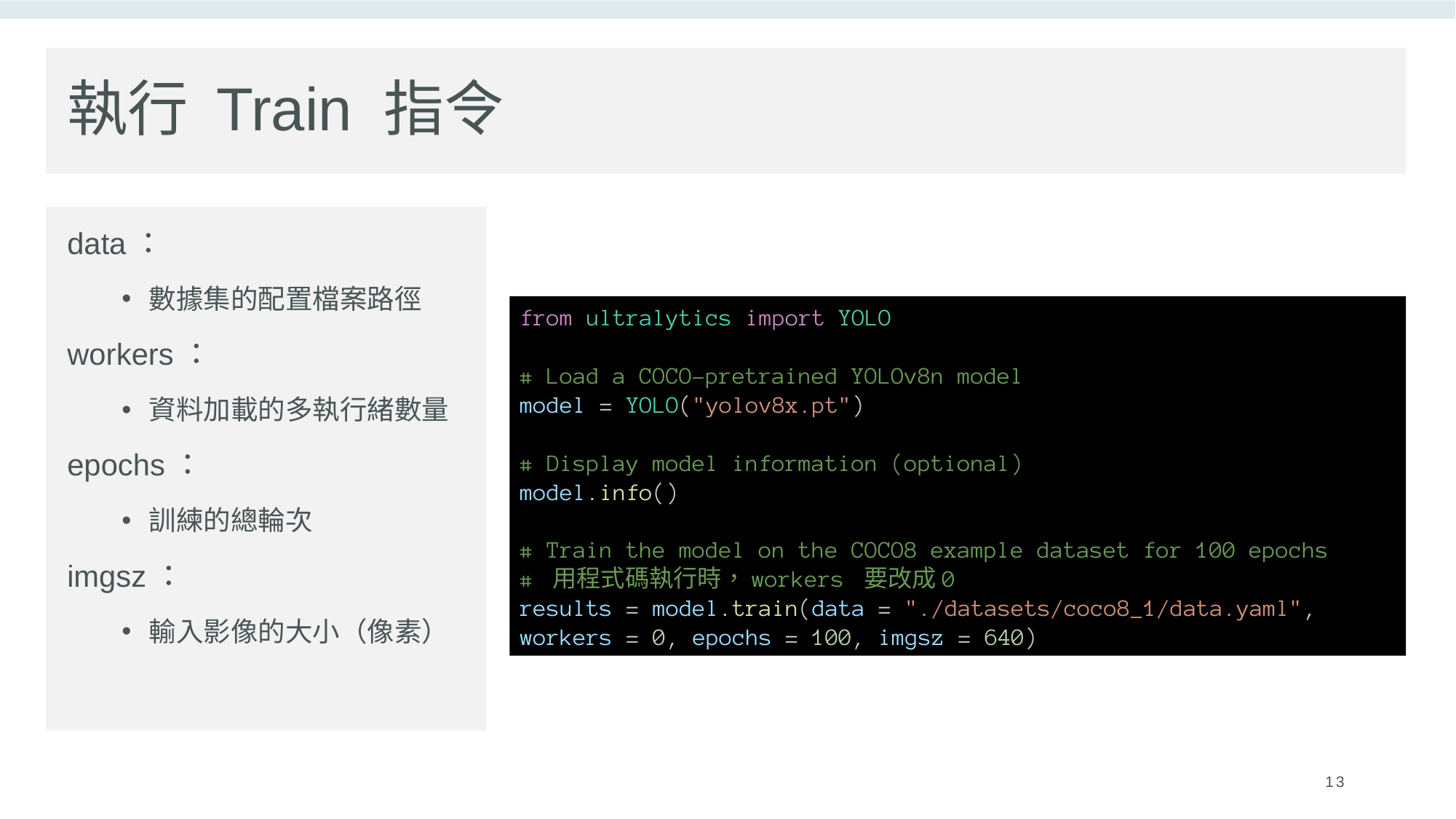

執行 Train 指令
data：
數據集的配置檔案路徑
workers：
資料加載的多執行緒數量
epochs：
訓練的總輪次
imgsz：
輸入影像的大小（像素）
from ultralytics import YOLO
# Load a COCO-pretrained YOLOv8n model
model = YOLO("yolov8x.pt")
# Display model information (optional)
model.info()
# Train the model on the COCO8 example dataset for 100 epochs
# 用程式碼執行時，workers 要改成0
results = model.train(data = "./datasets/coco8_1/data.yaml", workers = 0, epochs = 100, imgsz = 640)
13